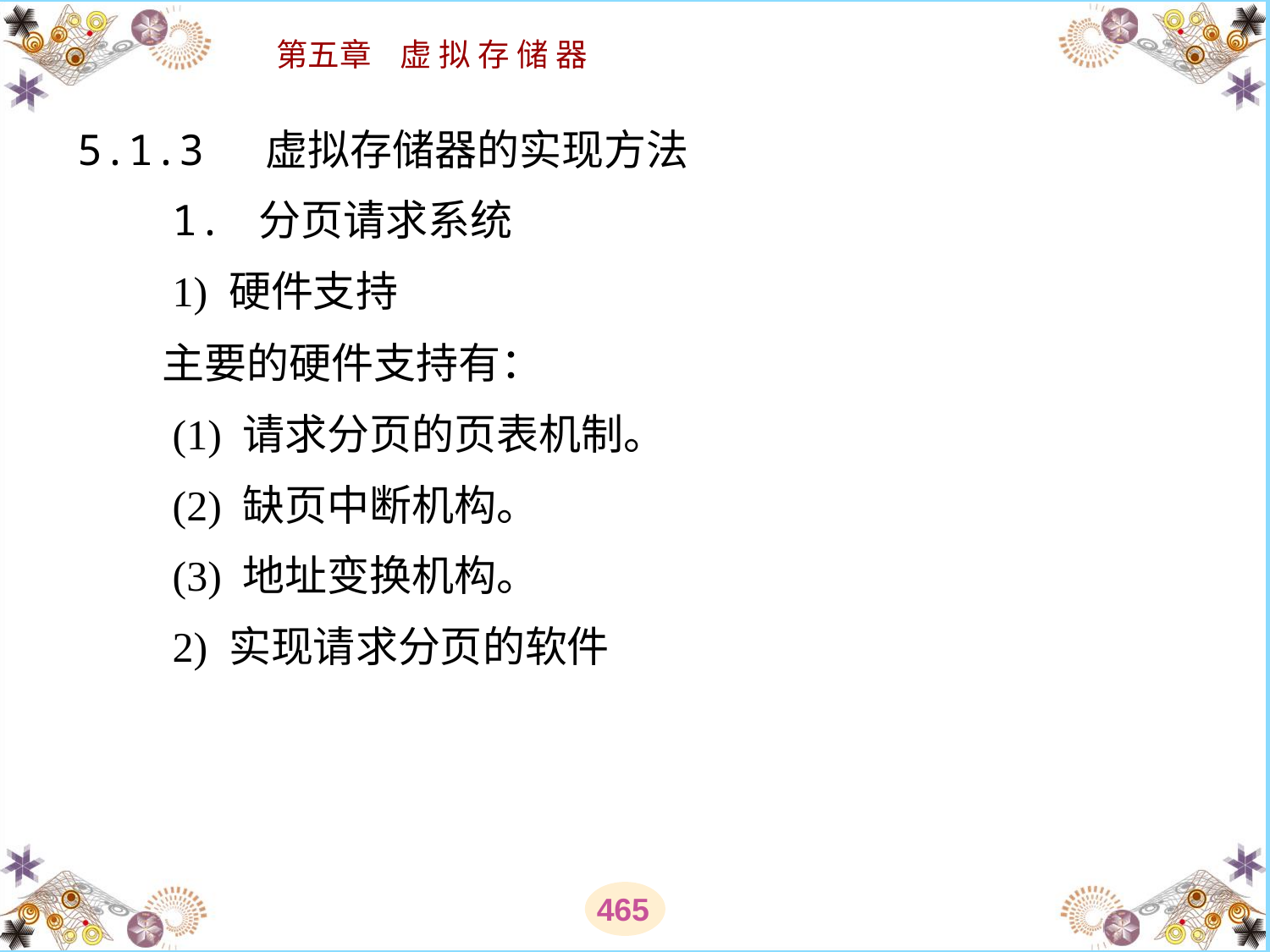

# 5.1.3  虚拟存储器的实现方法 　　1. 分页请求系统 　　1) 硬件支持 　　主要的硬件支持有： 　　(1) 请求分页的页表机制。 　　(2) 缺页中断机构。 　　(3) 地址变换机构。 　　2) 实现请求分页的软件